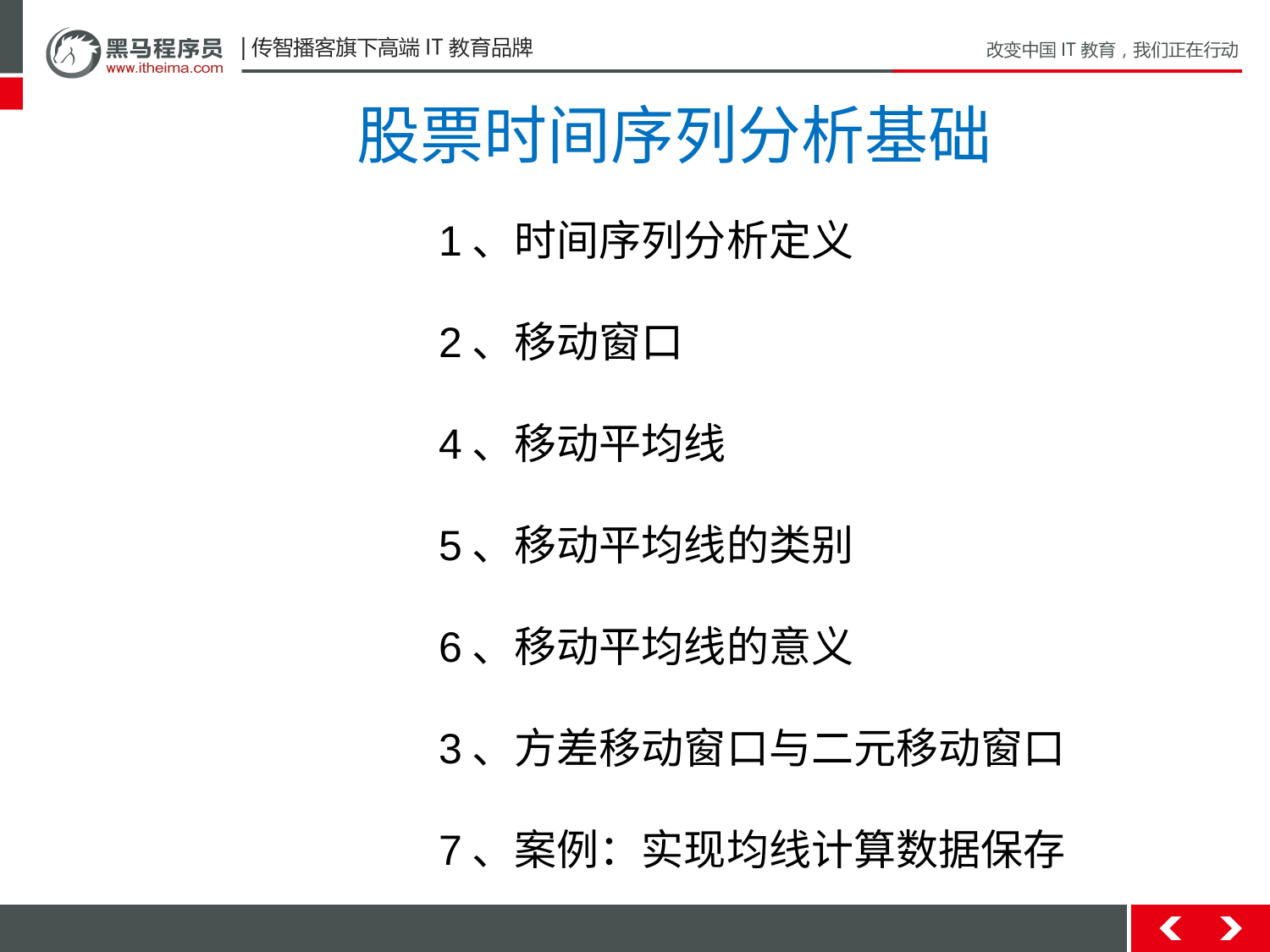

# 股票时间序列分析基础
1、时间序列分析定义

2、移动窗口

4、移动平均线

5、移动平均线的类别

6、移动平均线的意义

3、方差移动窗口与二元移动窗口

7、案例：实现均线计算数据保存